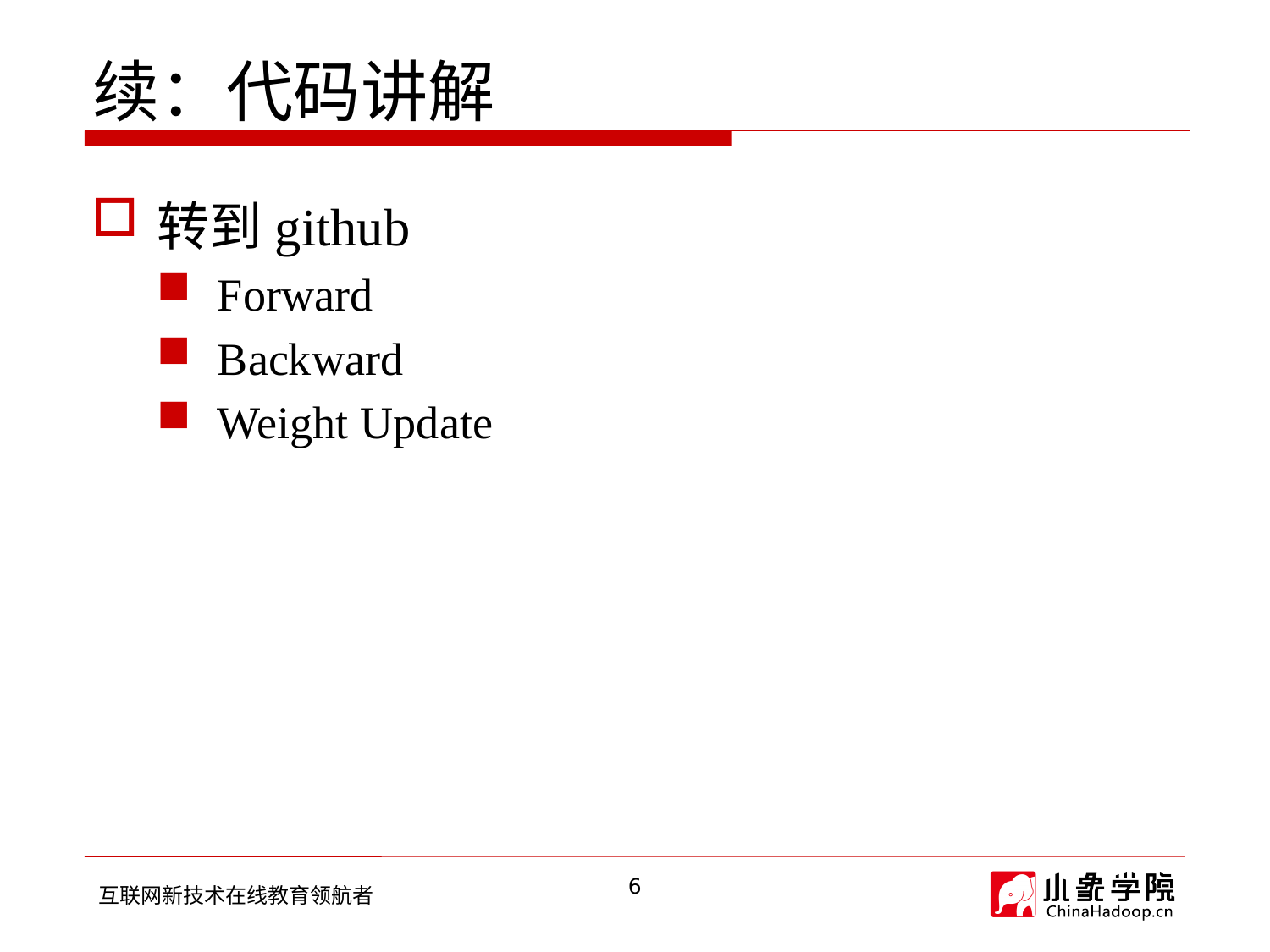

# 续：代码讲解
转到github
Forward
Backward
Weight Update
6